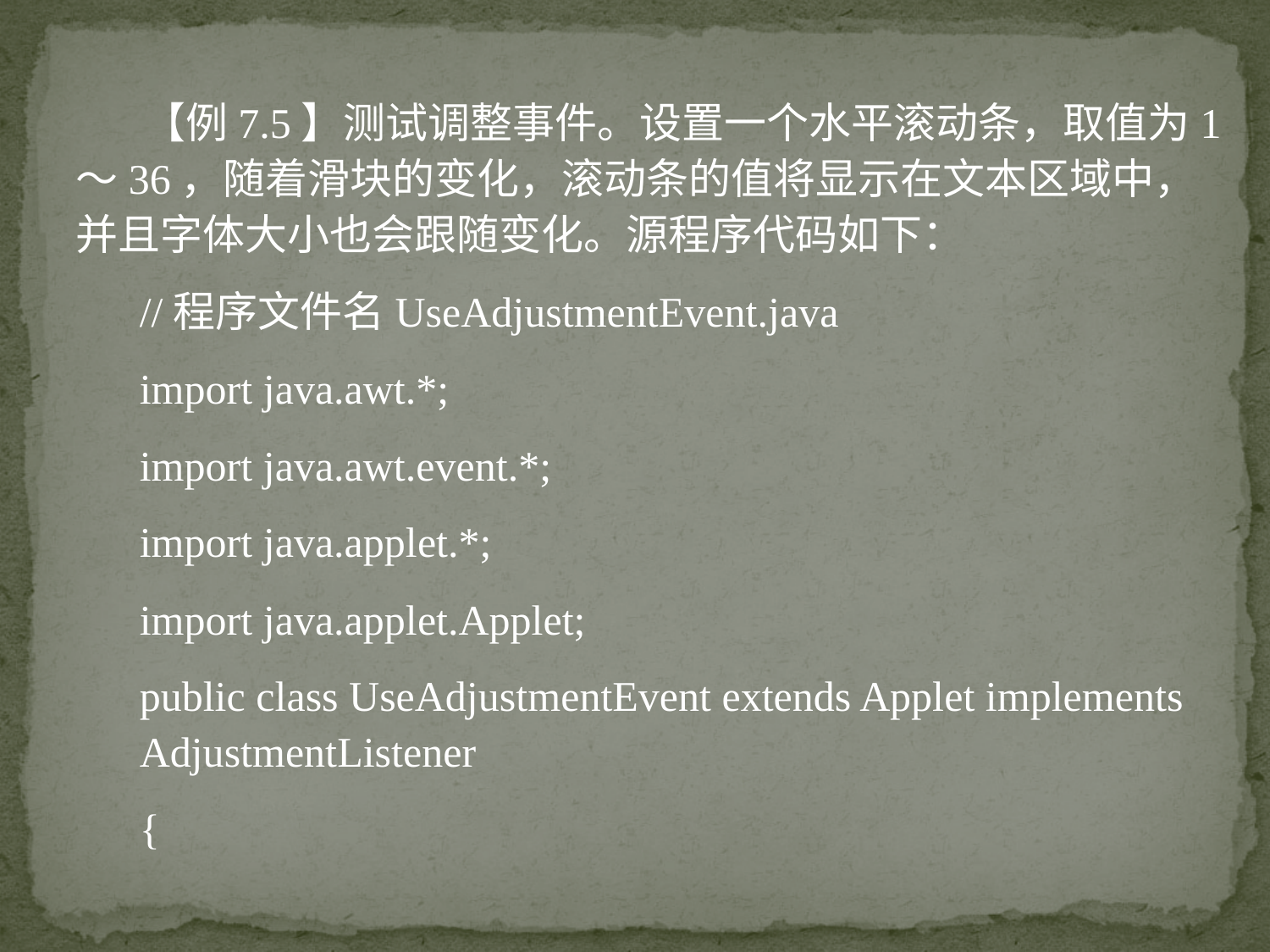

【例7.5】测试调整事件。设置一个水平滚动条，取值为1～36，随着滑块的变化，滚动条的值将显示在文本区域中，并且字体大小也会跟随变化。源程序代码如下：
//程序文件名UseAdjustmentEvent.java
import java.awt.*;
import java.awt.event.*;
import java.applet.*;
import java.applet.Applet;
public class UseAdjustmentEvent extends Applet implements AdjustmentListener
{